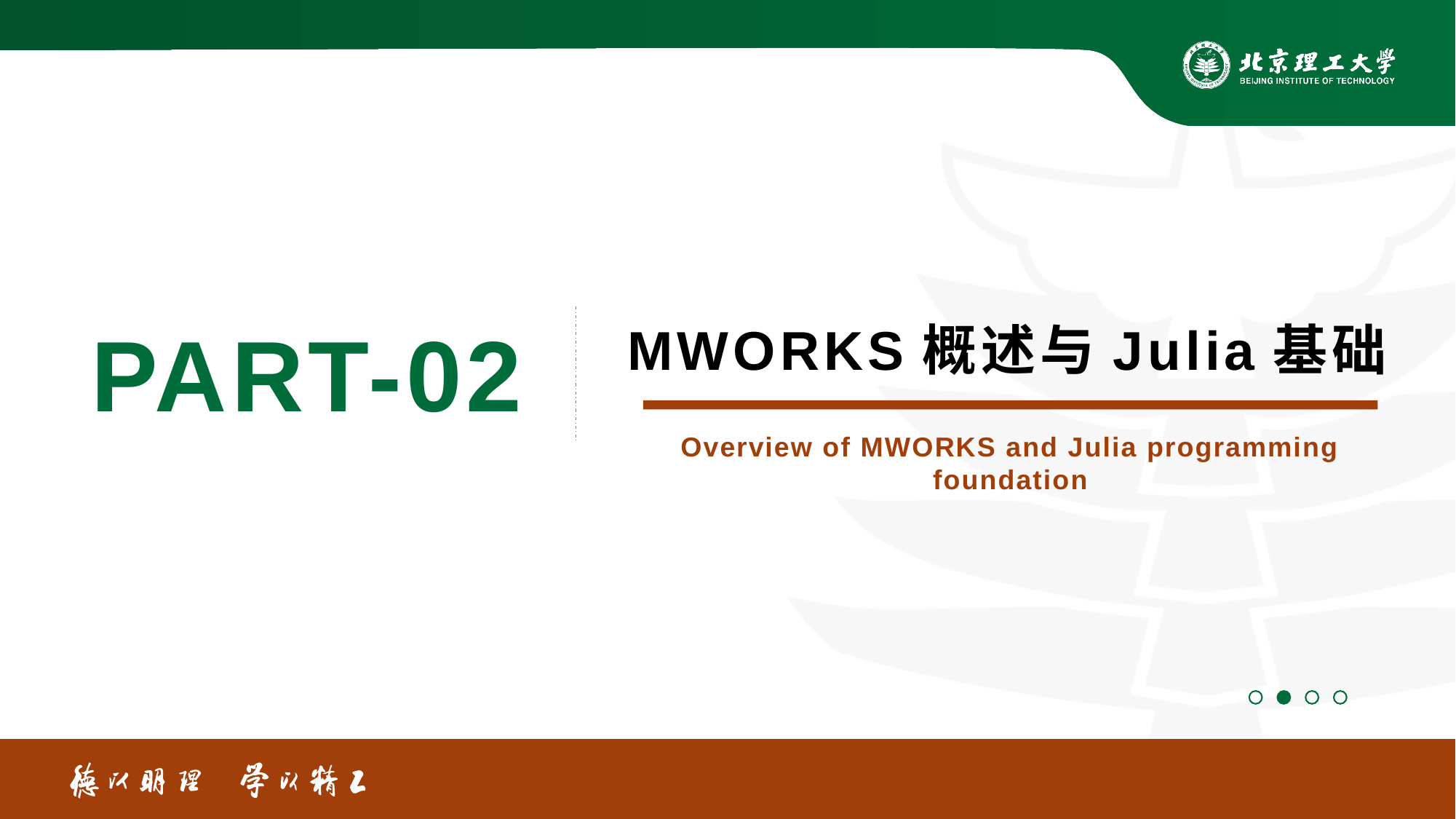

PART-02
MWORKS概述与Julia基础

Overview of MWORKS and Julia programming foundation